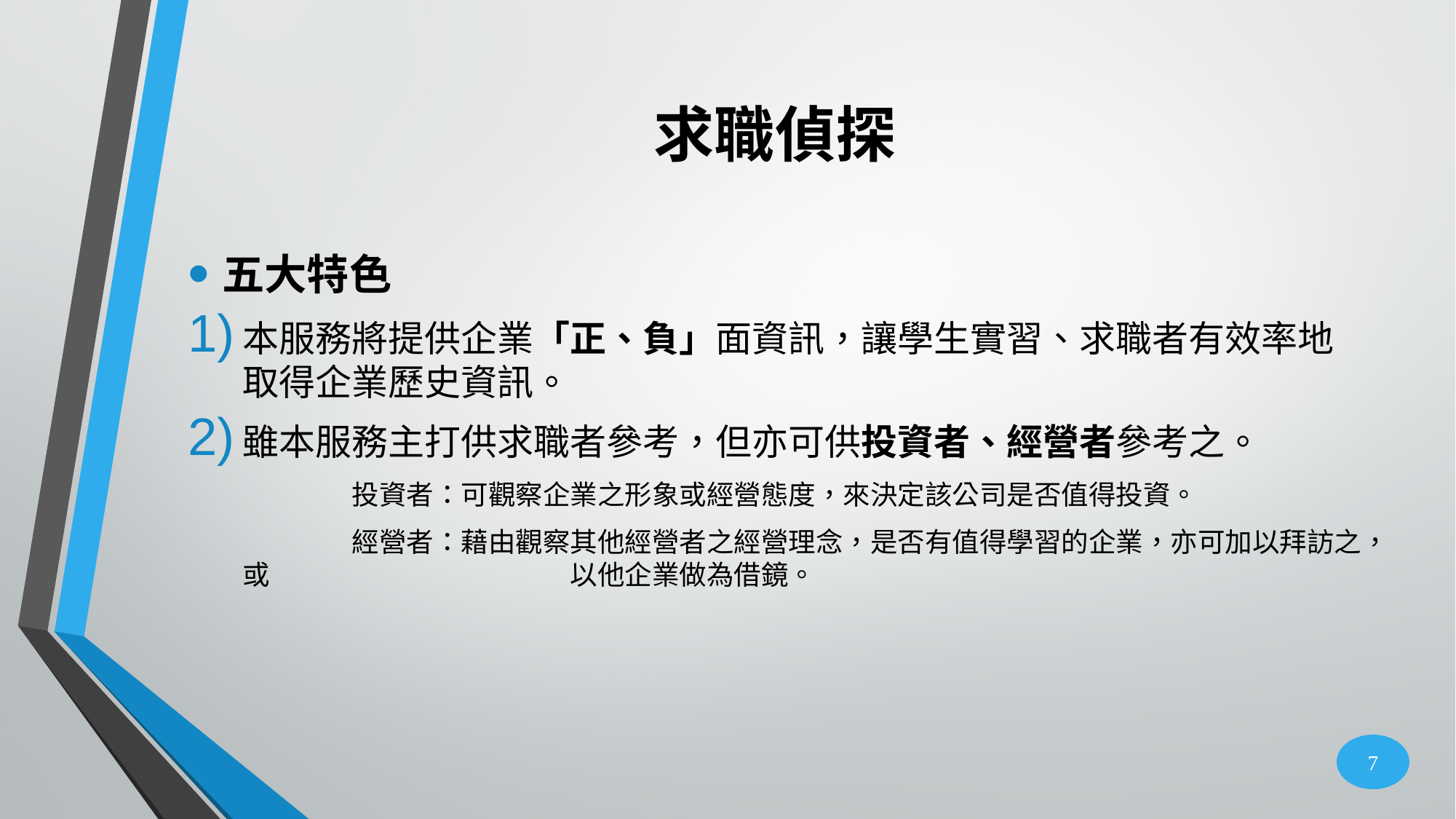

# 求職偵探
五大特色
本服務將提供企業「正、負」面資訊，讓學生實習、求職者有效率地取得企業歷史資訊。
雖本服務主打供求職者參考，但亦可供投資者、經營者參考之。
	投資者：可觀察企業之形象或經營態度，來決定該公司是否值得投資。
	經營者：藉由觀察其他經營者之經營理念，是否有值得學習的企業，亦可加以拜訪之，或			以他企業做為借鏡。
7